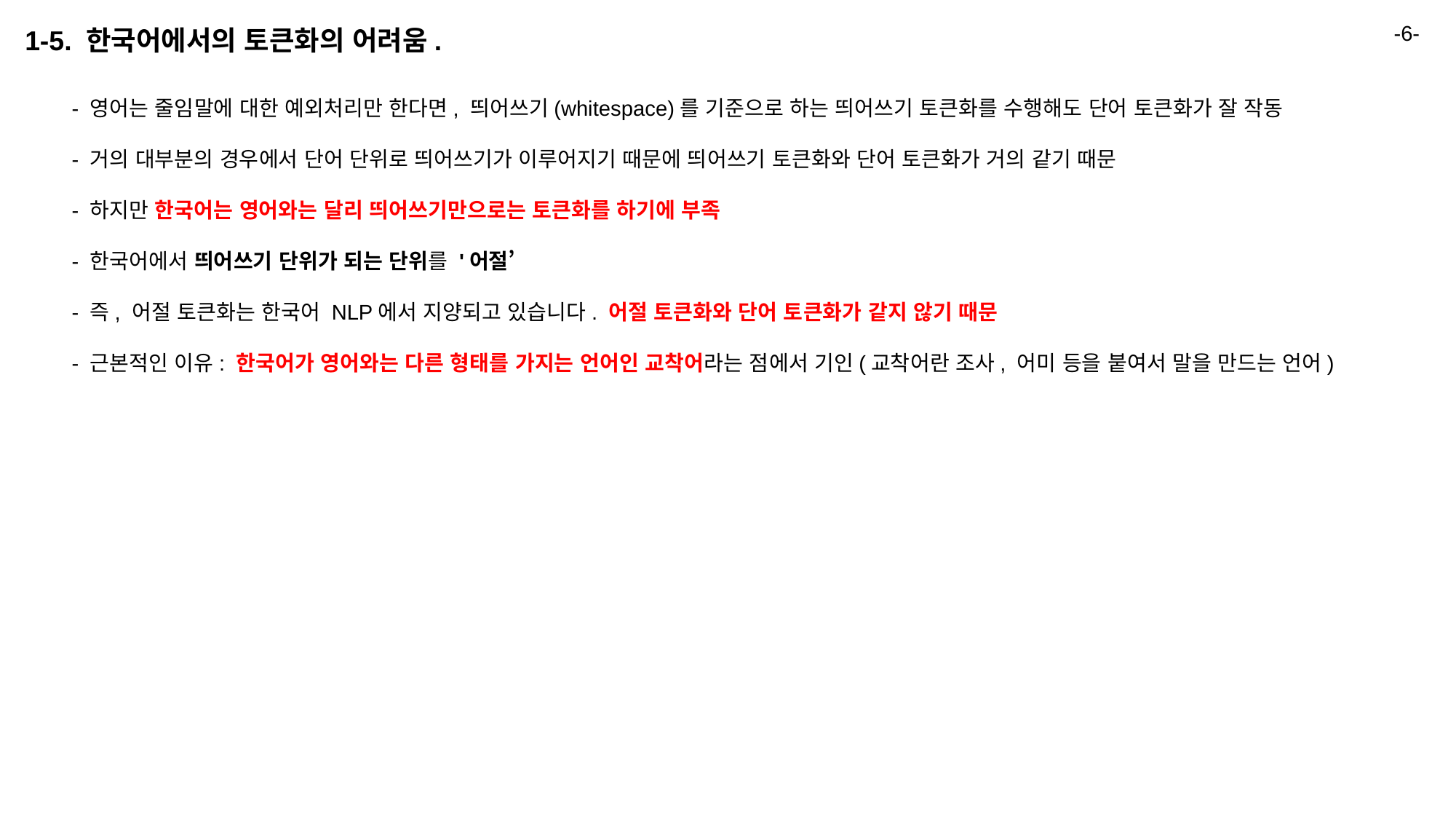

-6-
1-5. 한국어에서의 토큰화의 어려움.
- 영어는 줄임말에 대한 예외처리만 한다면, 띄어쓰기(whitespace)를 기준으로 하는 띄어쓰기 토큰화를 수행해도 단어 토큰화가 잘 작동

- 거의 대부분의 경우에서 단어 단위로 띄어쓰기가 이루어지기 때문에 띄어쓰기 토큰화와 단어 토큰화가 거의 같기 때문

- 하지만 한국어는 영어와는 달리 띄어쓰기만으로는 토큰화를 하기에 부족

- 한국어에서 띄어쓰기 단위가 되는 단위를 '어절’

- 즉, 어절 토큰화는 한국어 NLP에서 지양되고 있습니다. 어절 토큰화와 단어 토큰화가 같지 않기 때문

- 근본적인 이유: 한국어가 영어와는 다른 형태를 가지는 언어인 교착어라는 점에서 기인(교착어란 조사, 어미 등을 붙여서 말을 만드는 언어)